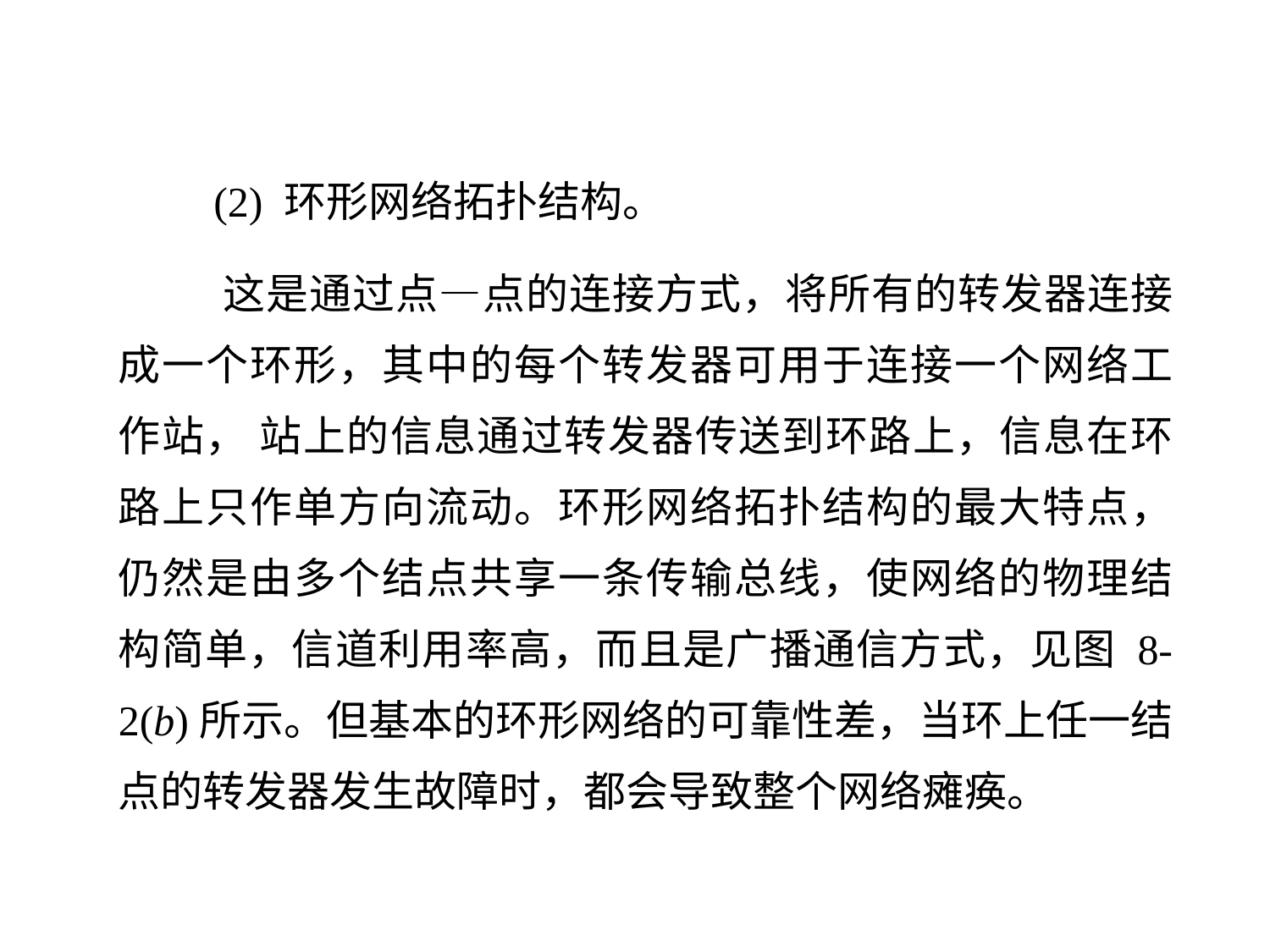

(2) 环形网络拓扑结构。
         这是通过点—点的连接方式，将所有的转发器连接成一个环形，其中的每个转发器可用于连接一个网络工作站， 站上的信息通过转发器传送到环路上，信息在环路上只作单方向流动。环形网络拓扑结构的最大特点，仍然是由多个结点共享一条传输总线，使网络的物理结构简单，信道利用率高，而且是广播通信方式，见图 8- 2(b)所示。但基本的环形网络的可靠性差，当环上任一结点的转发器发生故障时，都会导致整个网络瘫痪。